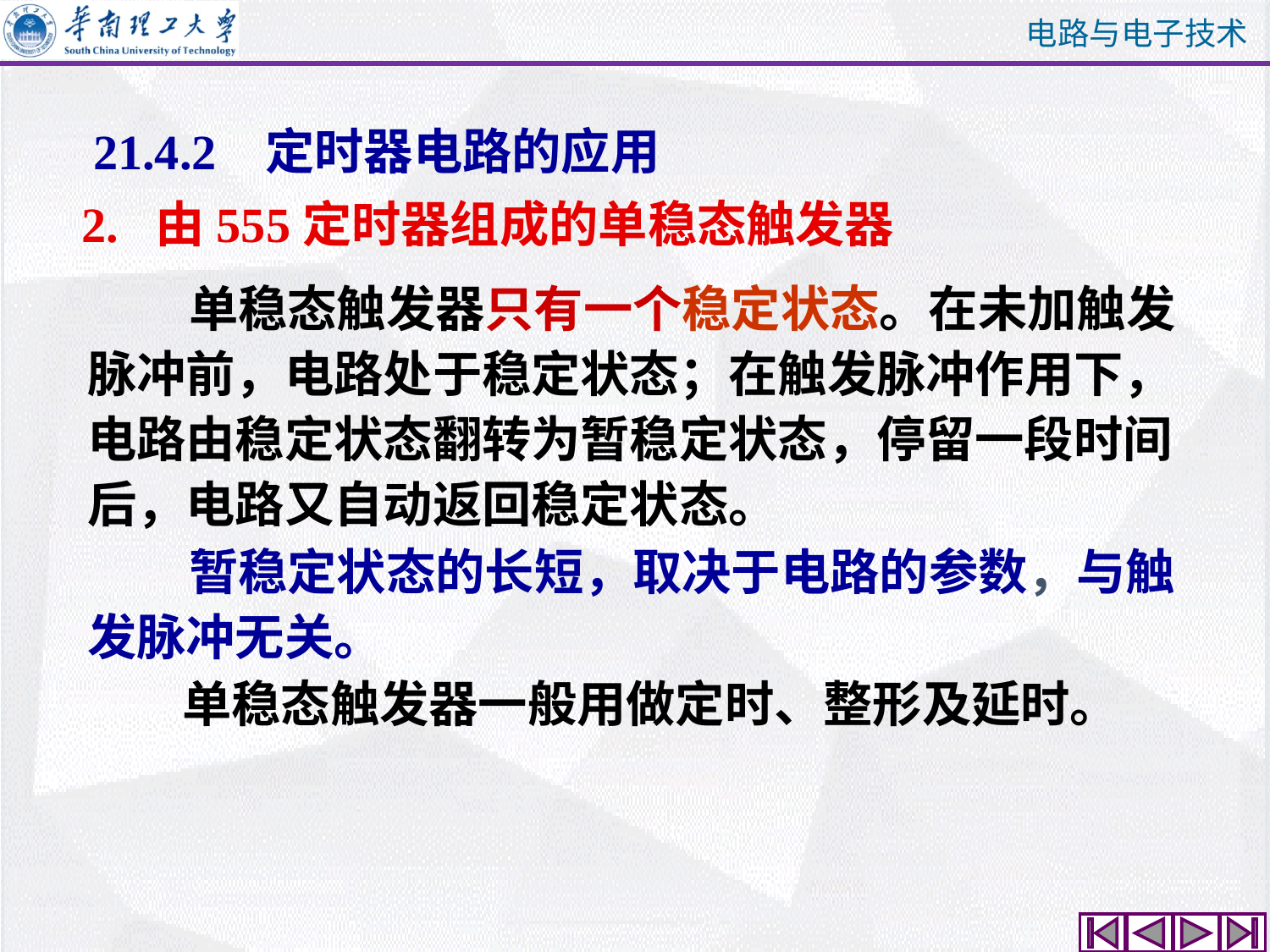

21.4.2   定时器电路的应用
2.  由555定时器组成的单稳态触发器
        单稳态触发器只有一个稳定状态。在未加触发脉冲前，电路处于稳定状态；在触发脉冲作用下，电路由稳定状态翻转为暂稳定状态，停留一段时间后，电路又自动返回稳定状态。
        暂稳定状态的长短，取决于电路的参数，与触发脉冲无关。
单稳态触发器一般用做定时、整形及延时。